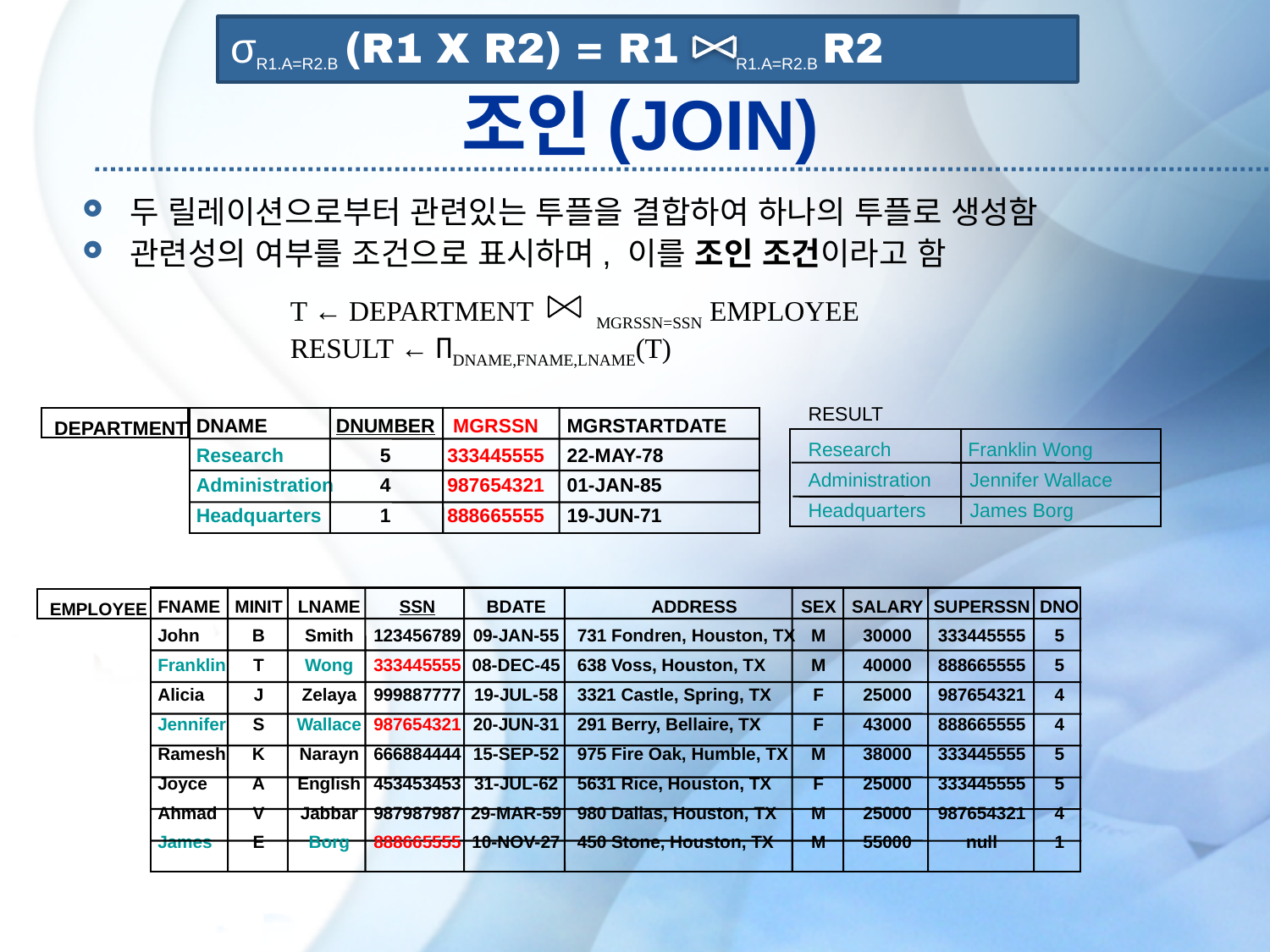

σR1.A=R2.B (R1 X R2) = R1    R1.A=R2.B R2

# 조인(JOIN)
두 릴레이션으로부터 관련있는 투플을 결합하여 하나의 투플로 생성함
관련성의 여부를 조건으로 표시하며, 이를 조인 조건이라고 함

  T ← DEPARTMENT         MGRSSN=SSN EMPLOYEE
  RESULT ← ΠDNAME,FNAME,LNAME(T)

RESULT

Research  	      Franklin Wong
Administration       Jennifer Wallace
Headquarters        James Borg

DEPARTMENT

DNAME
Research
Administration
Headquarters
DNUMBER
5
4
1
MGRSSN
333445555
987654321
888665555
MGRSTARTDATE
22-MAY-78
01-JAN-85
19-JUN-71

EMPLOYEE
FNAME
John
Franklin
Alicia
Jennifer
Ramesh
Joyce
Ahmad
James
MINIT
B
T
J
S
K
A
V
E
LNAME
Smith
Wong
Zelaya
Wallace
Narayn
English
Jabbar
Borg
SSN
123456789
333445555
999887777
987654321
666884444
453453453
987987987
888665555
BDATE
09-JAN-55
08-DEC-45
19-JUL-58
20-JUN-31
15-SEP-52
31-JUL-62
29-MAR-59
10-NOV-27
ADDRESS
731 Fondren, Houston, TX
638 Voss, Houston, TX
3321 Castle, Spring, TX
291 Berry, Bellaire, TX
975 Fire Oak, Humble, TX
5631 Rice, Houston, TX
980 Dallas, Houston, TX
450 Stone, Houston, TX
SEX
M
M
F
F
M
F
M
M
SALARY
30000
40000
25000
43000
38000
25000
25000
55000
SUPERSSN
333445555
888665555
987654321
888665555
333445555
333445555
987654321
null
DNO
5
5
4
4
5
5
4
1